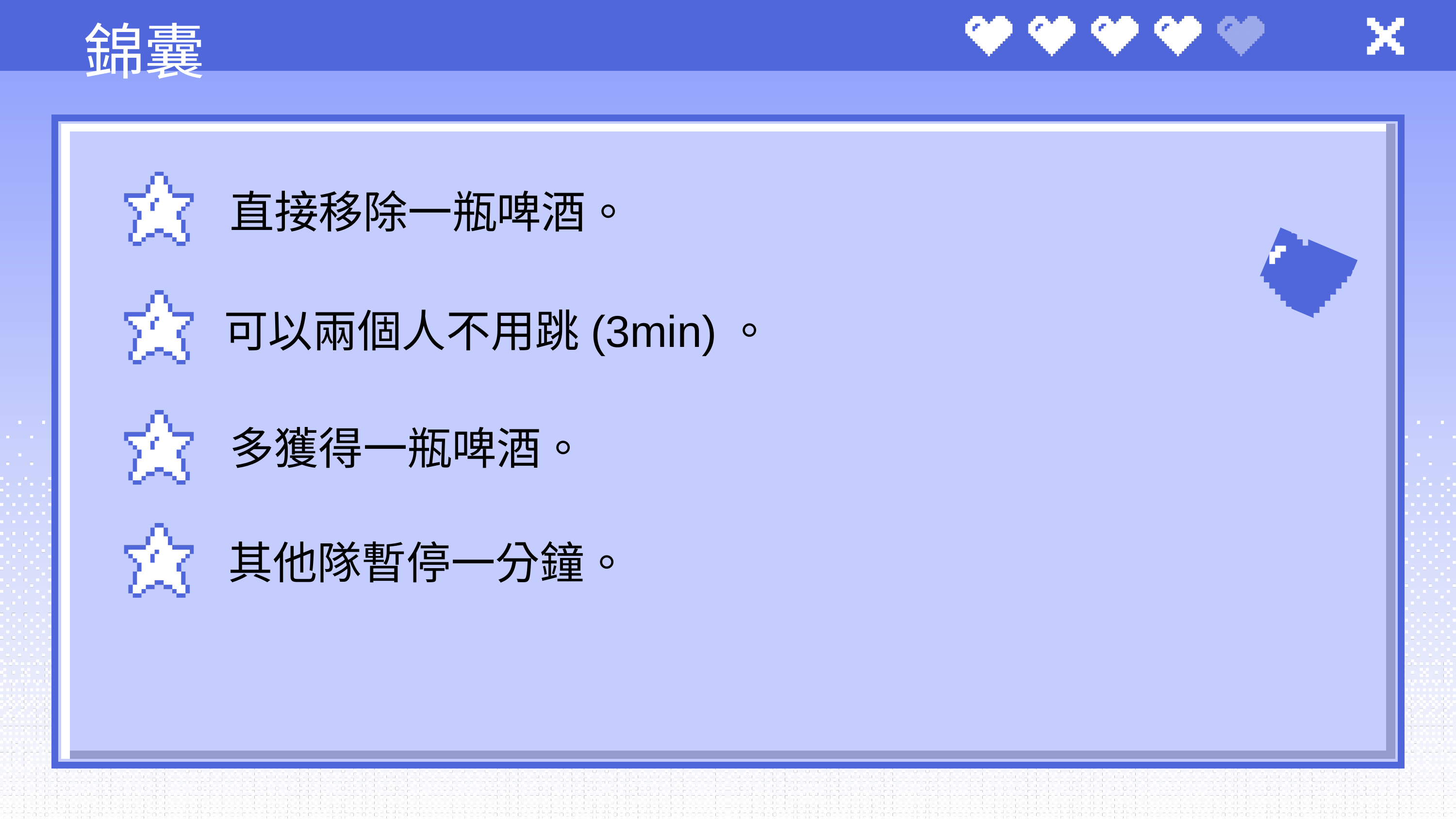

錦囊

直接移除一瓶啤酒。

可以兩個人不用跳(3min)。

多獲得一瓶啤酒。

其他隊暫停一分鐘。